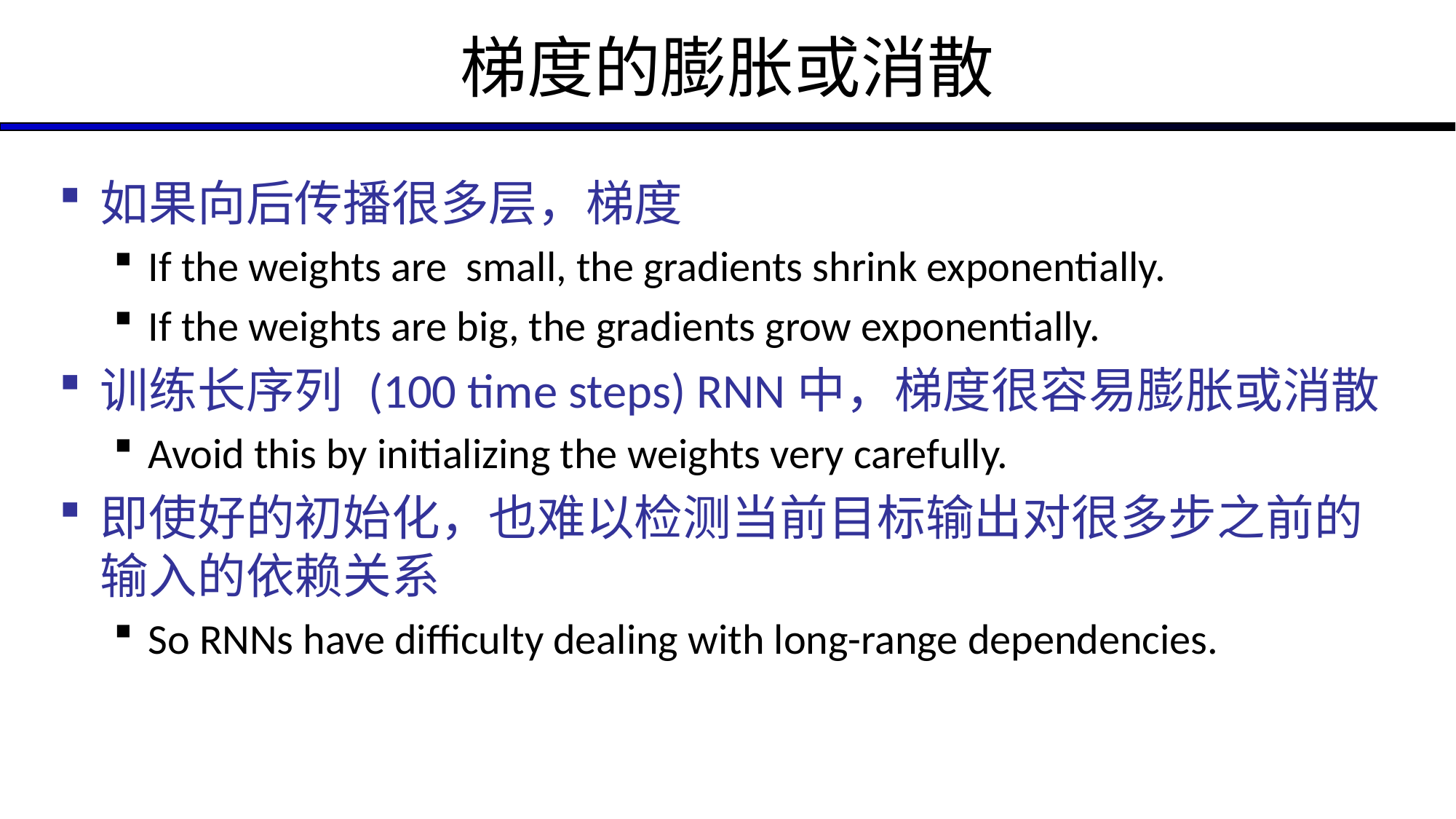

# 梯度的膨胀或消散
如果向后传播很多层，梯度
If the weights are  small, the gradients shrink exponentially.
If the weights are big, the gradients grow exponentially.
训练长序列 (100 time steps) RNN中，梯度很容易膨胀或消散
Avoid this by initializing the weights very carefully.
即使好的初始化，也难以检测当前目标输出对很多步之前的输入的依赖关系
So RNNs have difficulty dealing with long-range dependencies.